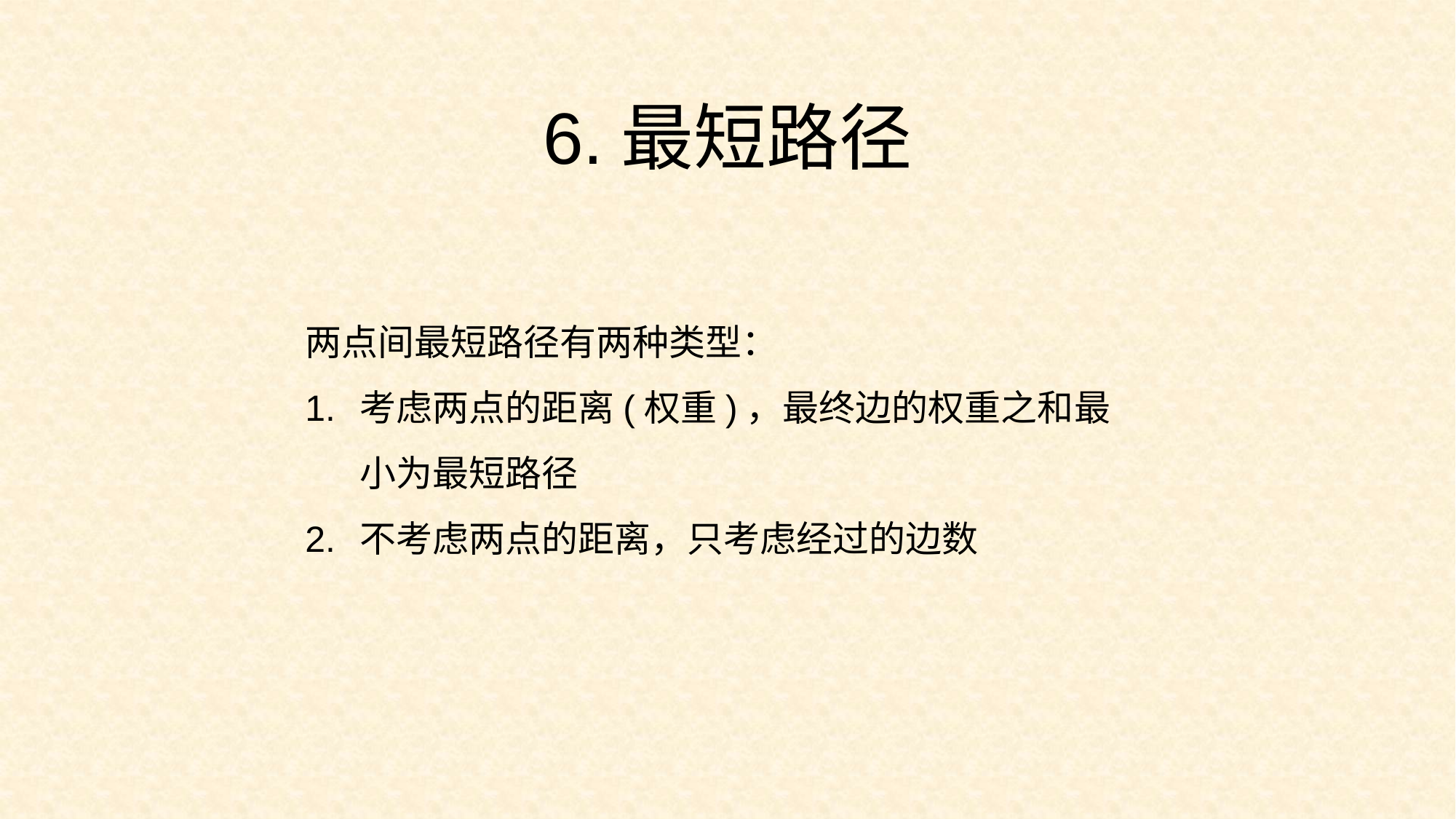

6.最短路径
两点间最短路径有两种类型：
考虑两点的距离(权重)，最终边的权重之和最小为最短路径
不考虑两点的距离，只考虑经过的边数